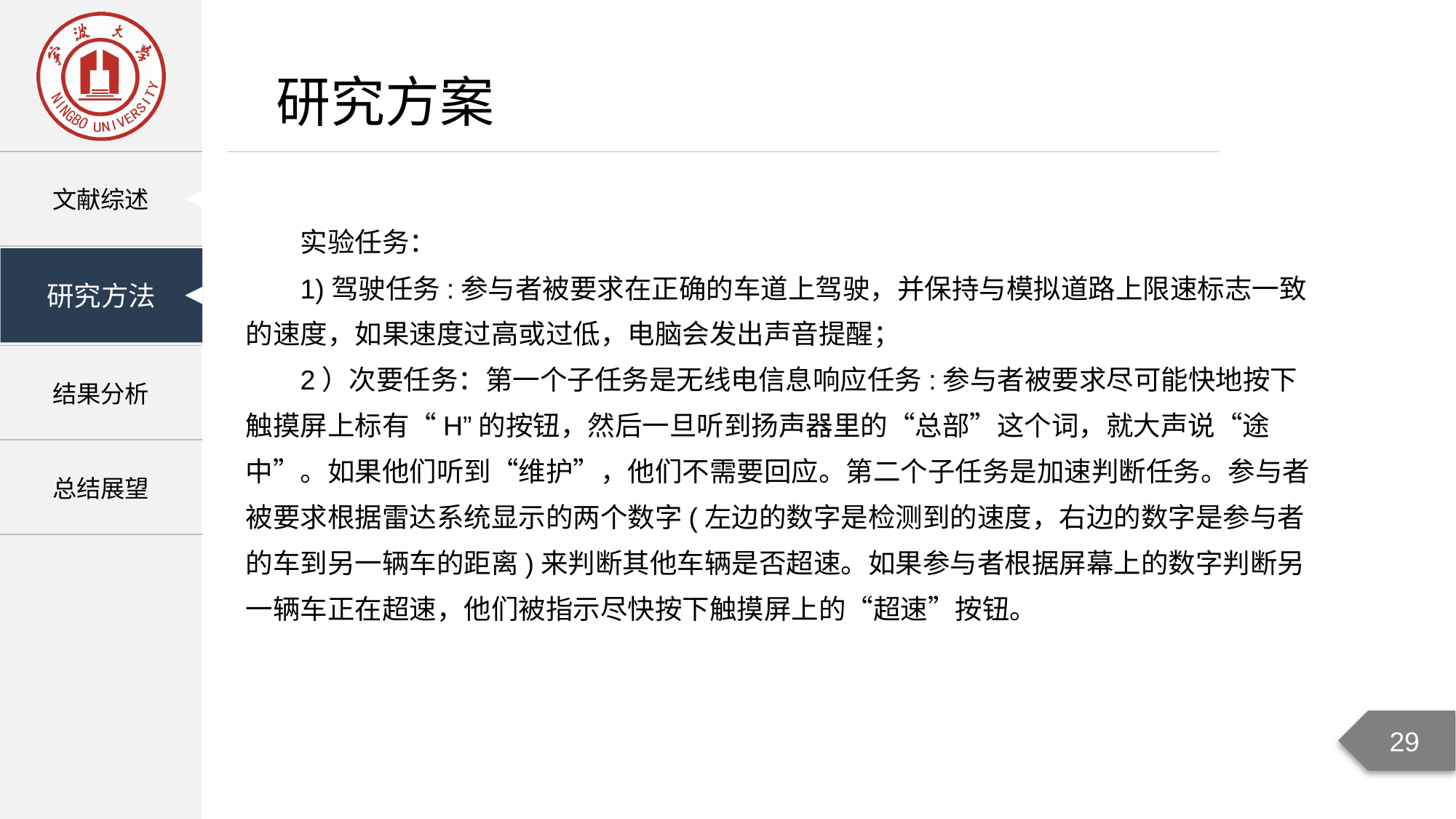

研究方案
实验任务：
1)驾驶任务:参与者被要求在正确的车道上驾驶，并保持与模拟道路上限速标志一致的速度，如果速度过高或过低，电脑会发出声音提醒；
2）次要任务：第一个子任务是无线电信息响应任务:参与者被要求尽可能快地按下触摸屏上标有“H”的按钮，然后一旦听到扬声器里的“总部”这个词，就大声说“途中”。如果他们听到“维护”，他们不需要回应。第二个子任务是加速判断任务。参与者被要求根据雷达系统显示的两个数字(左边的数字是检测到的速度，右边的数字是参与者的车到另一辆车的距离)来判断其他车辆是否超速。如果参与者根据屏幕上的数字判断另一辆车正在超速，他们被指示尽快按下触摸屏上的“超速”按钮。